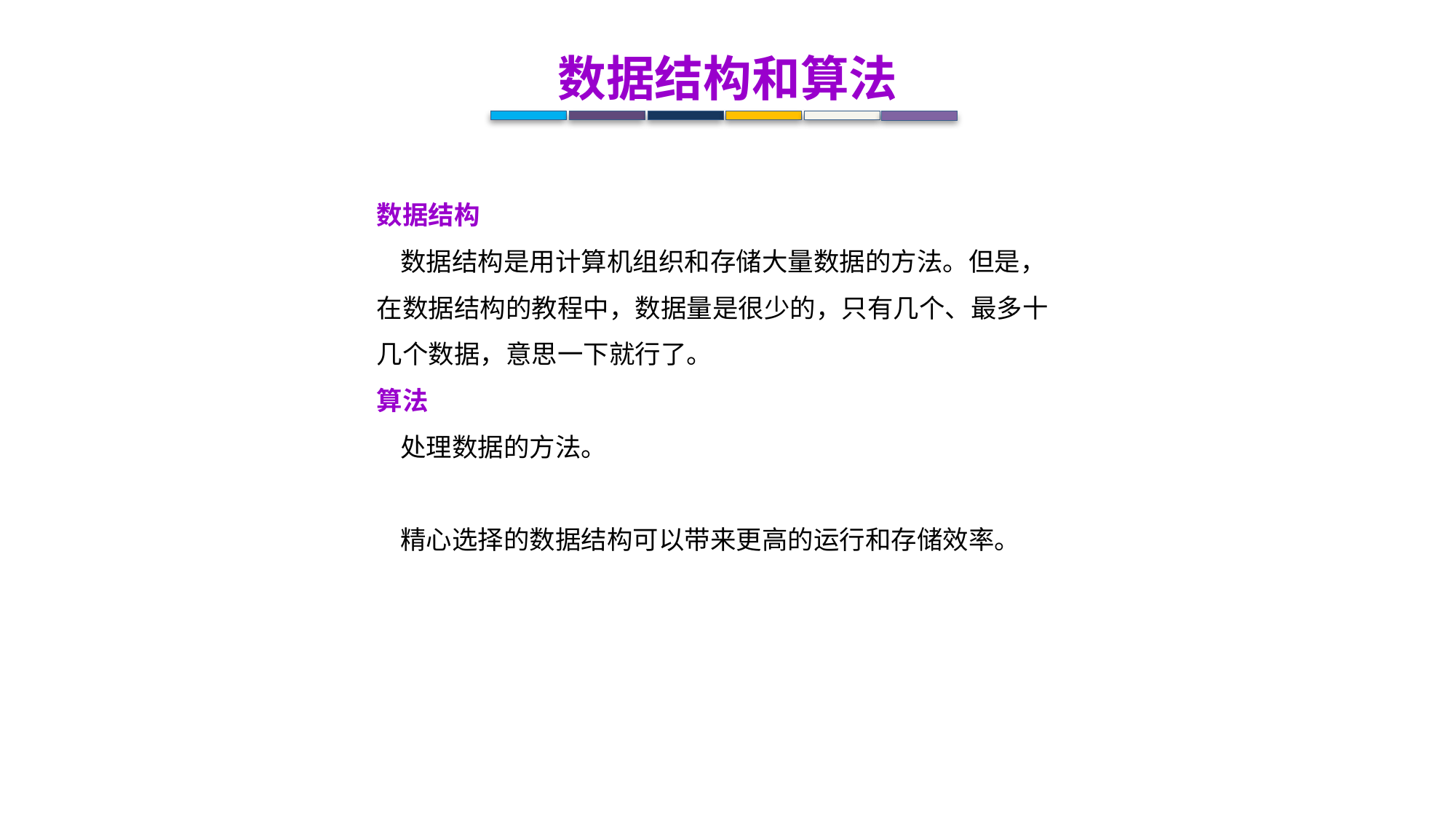

数据结构和算法

数据结构
   数据结构是用计算机组织和存储大量数据的方法。但是，在数据结构的教程中，数据量是很少的，只有几个、最多十几个数据，意思一下就行了。
算法
   处理数据的方法。

   精心选择的数据结构可以带来更高的运行和存储效率。